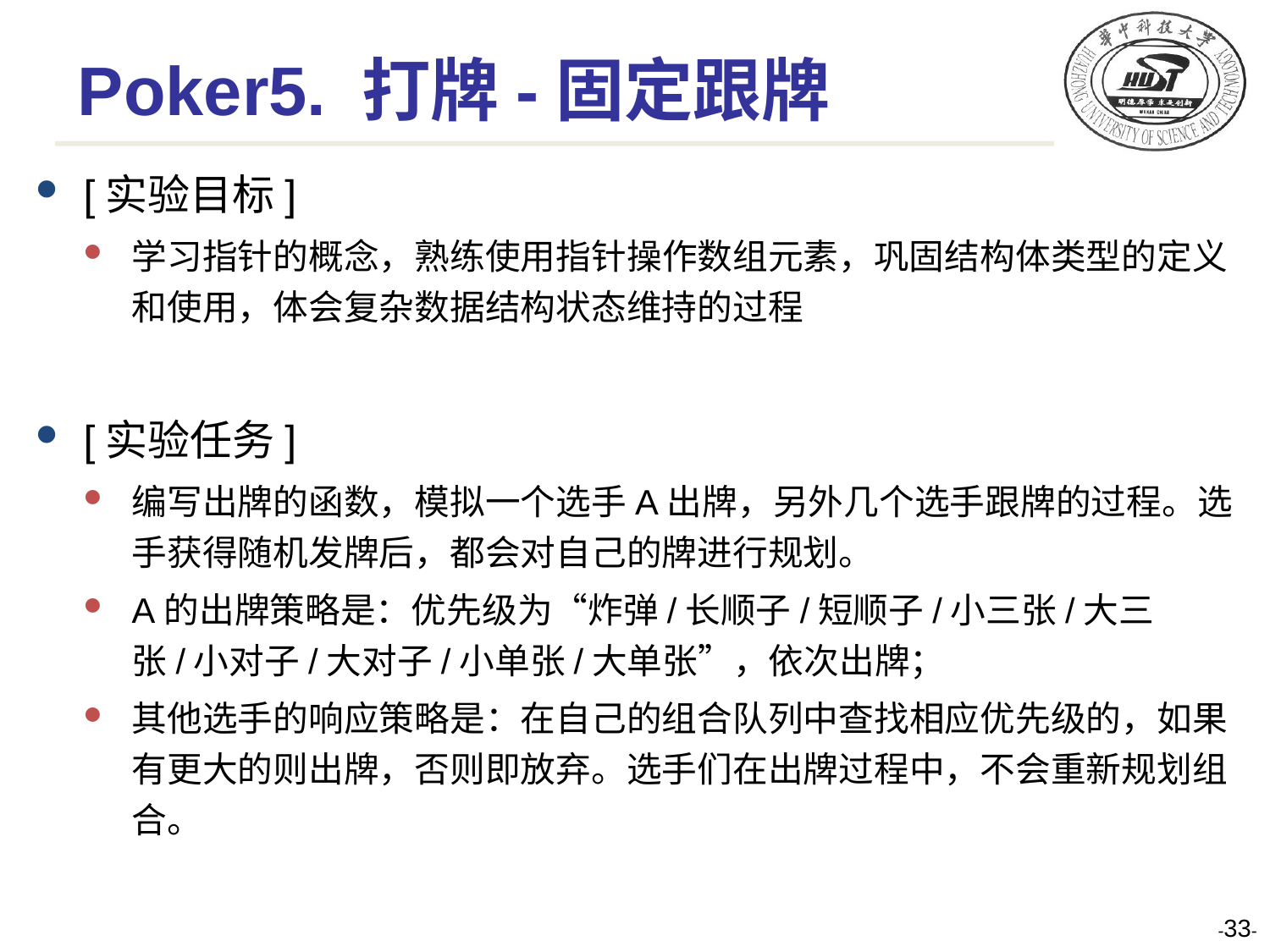

# Poker5. 打牌-固定跟牌
[实验目标]
学习指针的概念，熟练使用指针操作数组元素，巩固结构体类型的定义和使用，体会复杂数据结构状态维持的过程

[实验任务]
编写出牌的函数，模拟一个选手A出牌，另外几个选手跟牌的过程。选手获得随机发牌后，都会对自己的牌进行规划。
A的出牌策略是：优先级为“炸弹/长顺子/短顺子/小三张/大三张/小对子/大对子/小单张/大单张”，依次出牌；
其他选手的响应策略是：在自己的组合队列中查找相应优先级的，如果有更大的则出牌，否则即放弃。选手们在出牌过程中，不会重新规划组合。

-33-